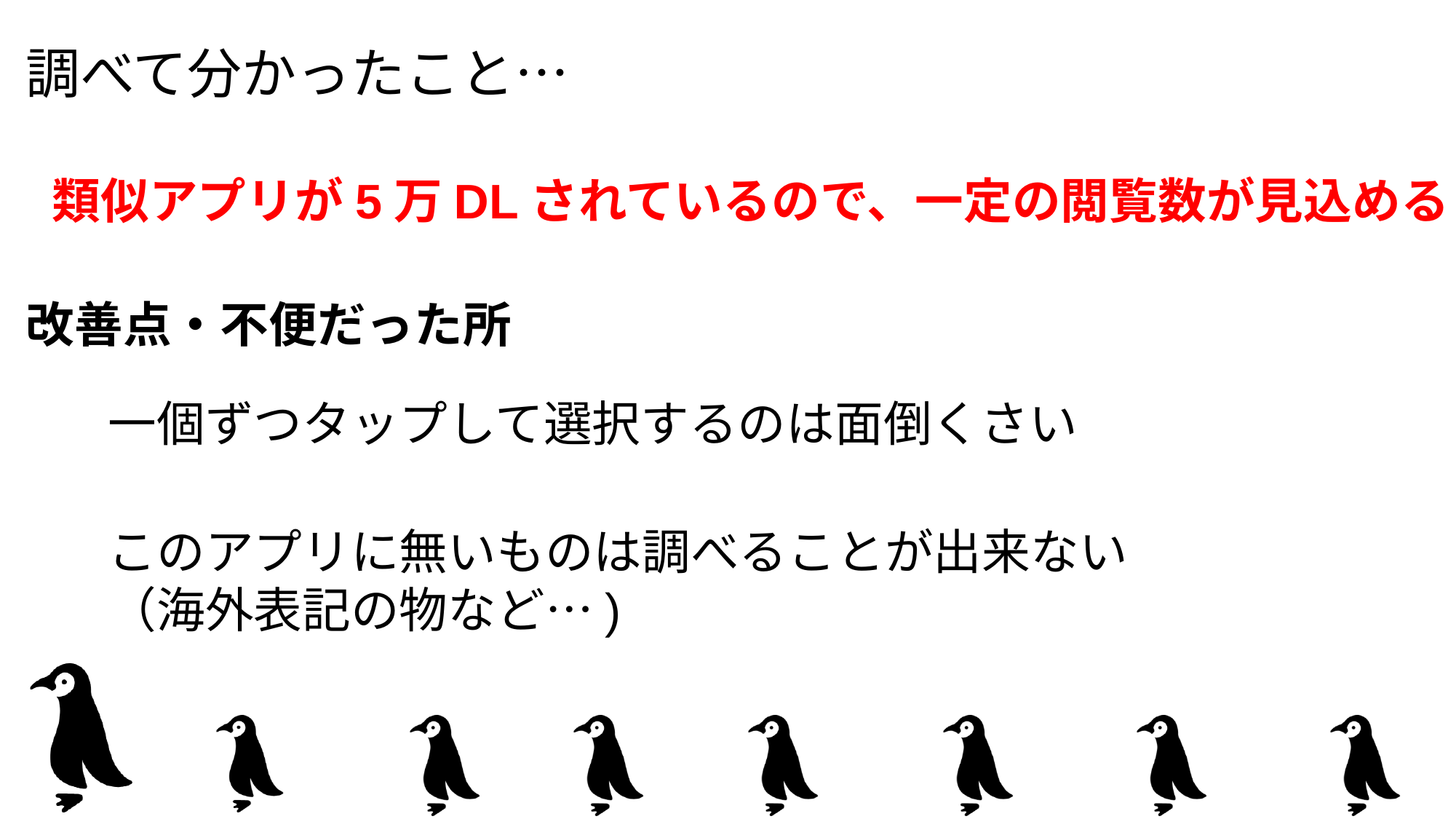

調べて分かったこと…
類似アプリが5万DLされているので、一定の閲覧数が見込める
改善点・不便だった所
一個ずつタップして選択するのは面倒くさい

このアプリに無いものは調べることが出来ない
（海外表記の物など…)